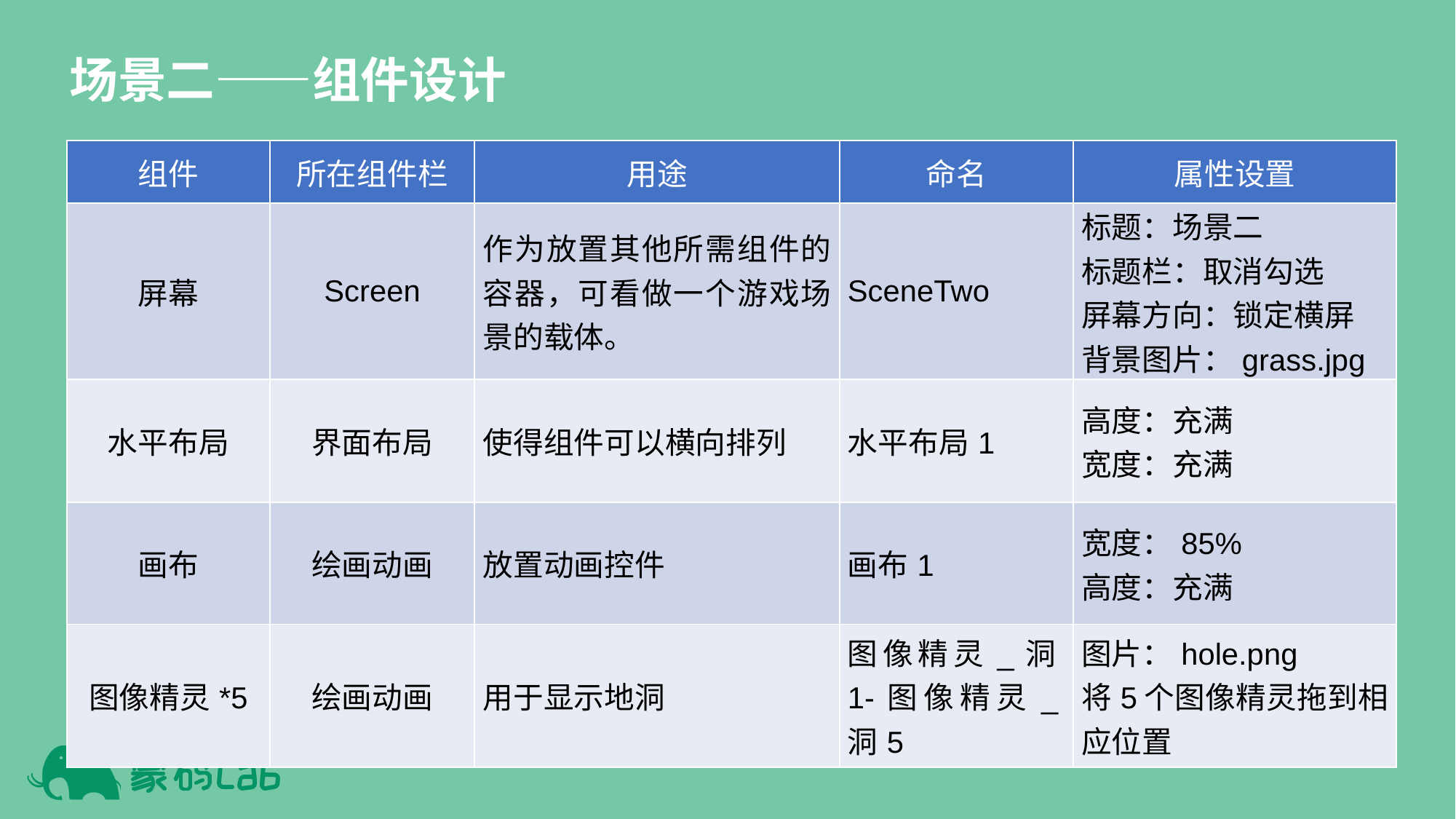

场景二——组件设计

| 组件 | 所在组件栏 | 用途 | 命名 | 属性设置 |
| --- | --- | --- | --- | --- |
| 屏幕 | Screen | 作为放置其他所需组件的容器，可看做一个游戏场景的载体。 | SceneTwo | 标题：场景二 标题栏：取消勾选 屏幕方向：锁定横屏 背景图片：grass.jpg |
| 水平布局 | 界面布局 | 使得组件可以横向排列 | 水平布局1 | 高度：充满 宽度：充满 |
| 画布 | 绘画动画 | 放置动画控件 | 画布1 | 宽度：85% 高度：充满 |
| 图像精灵\*5 | 绘画动画 | 用于显示地洞 | 图像精灵\_洞1-图像精灵\_洞5 | 图片：hole.png 将5个图像精灵拖到相应位置 |